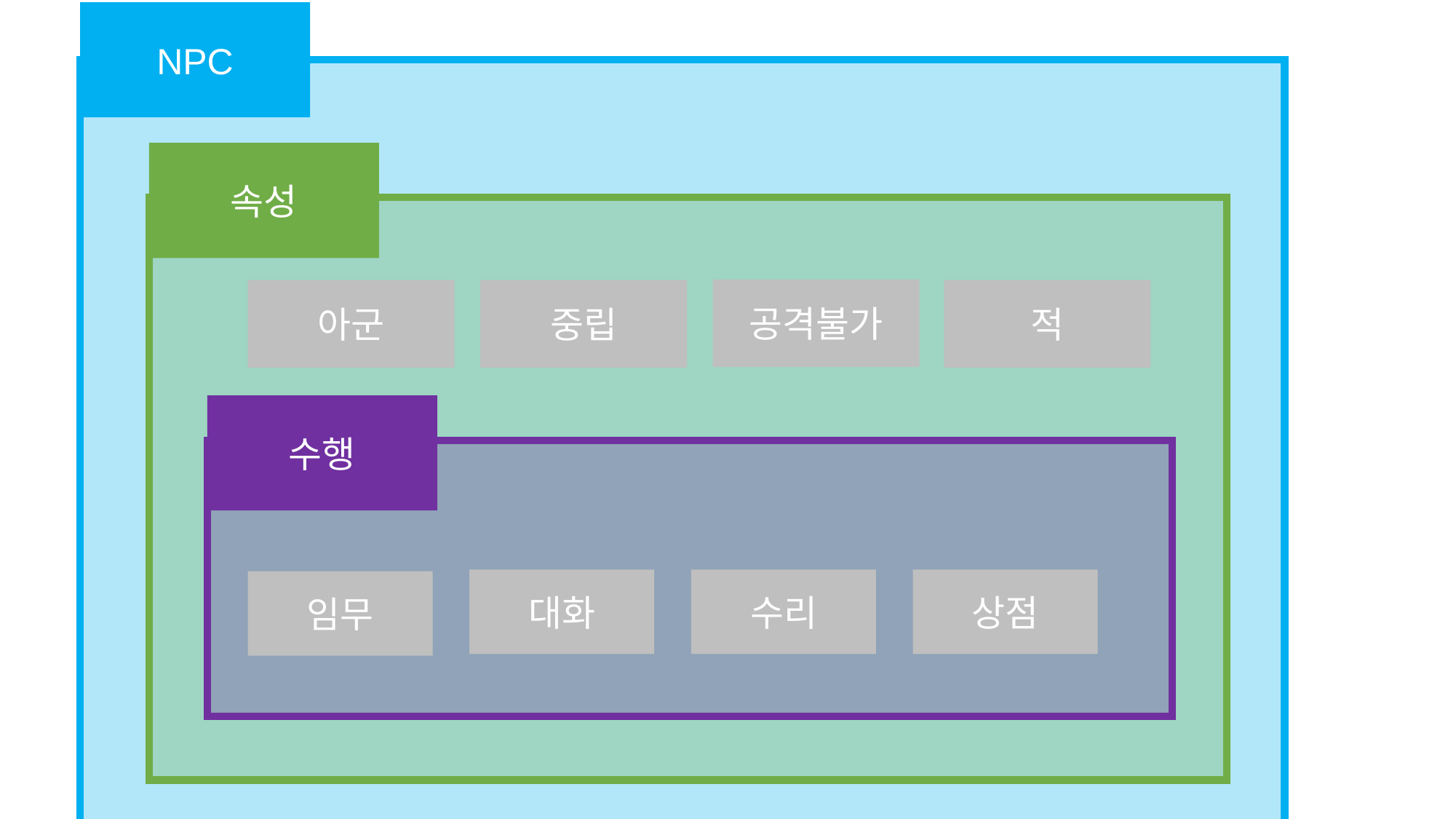

NPC

속성

공격불가
아군
중립
적
수행

대화
수리
상점
임무